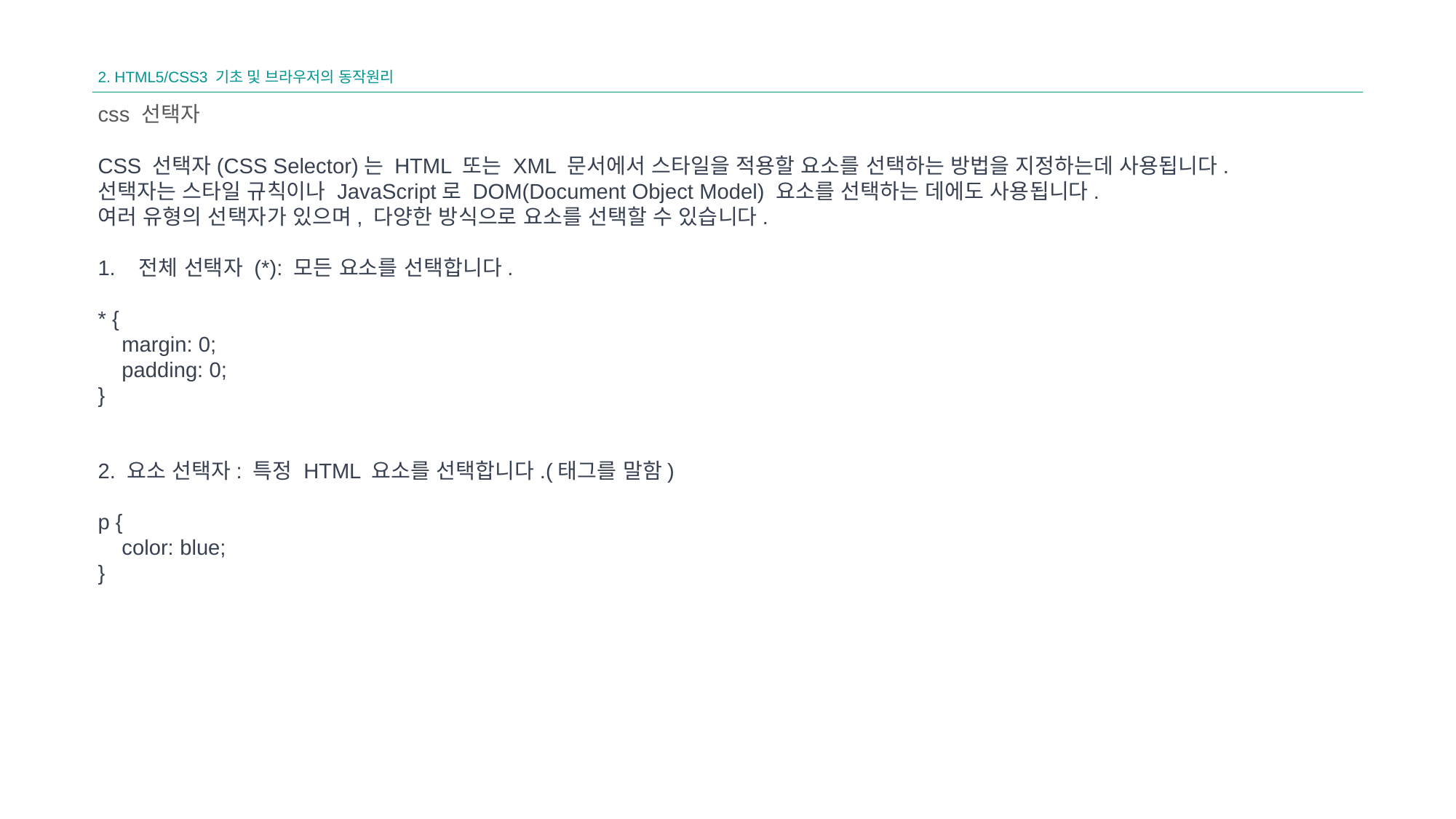

2. HTML5/CSS3 기초 및 브라우저의 동작원리

css 선택자
CSS 선택자(CSS Selector)는 HTML 또는 XML 문서에서 스타일을 적용할 요소를 선택하는 방법을 지정하는데 사용됩니다.
선택자는 스타일 규칙이나 JavaScript로 DOM(Document Object Model) 요소를 선택하는 데에도 사용됩니다.
여러 유형의 선택자가 있으며, 다양한 방식으로 요소를 선택할 수 있습니다.

전체 선택자 (*): 모든 요소를 선택합니다.

* {
    margin: 0;
    padding: 0;
}

2. 요소 선택자: 특정 HTML 요소를 선택합니다.(태그를 말함)

p {
    color: blue;
}